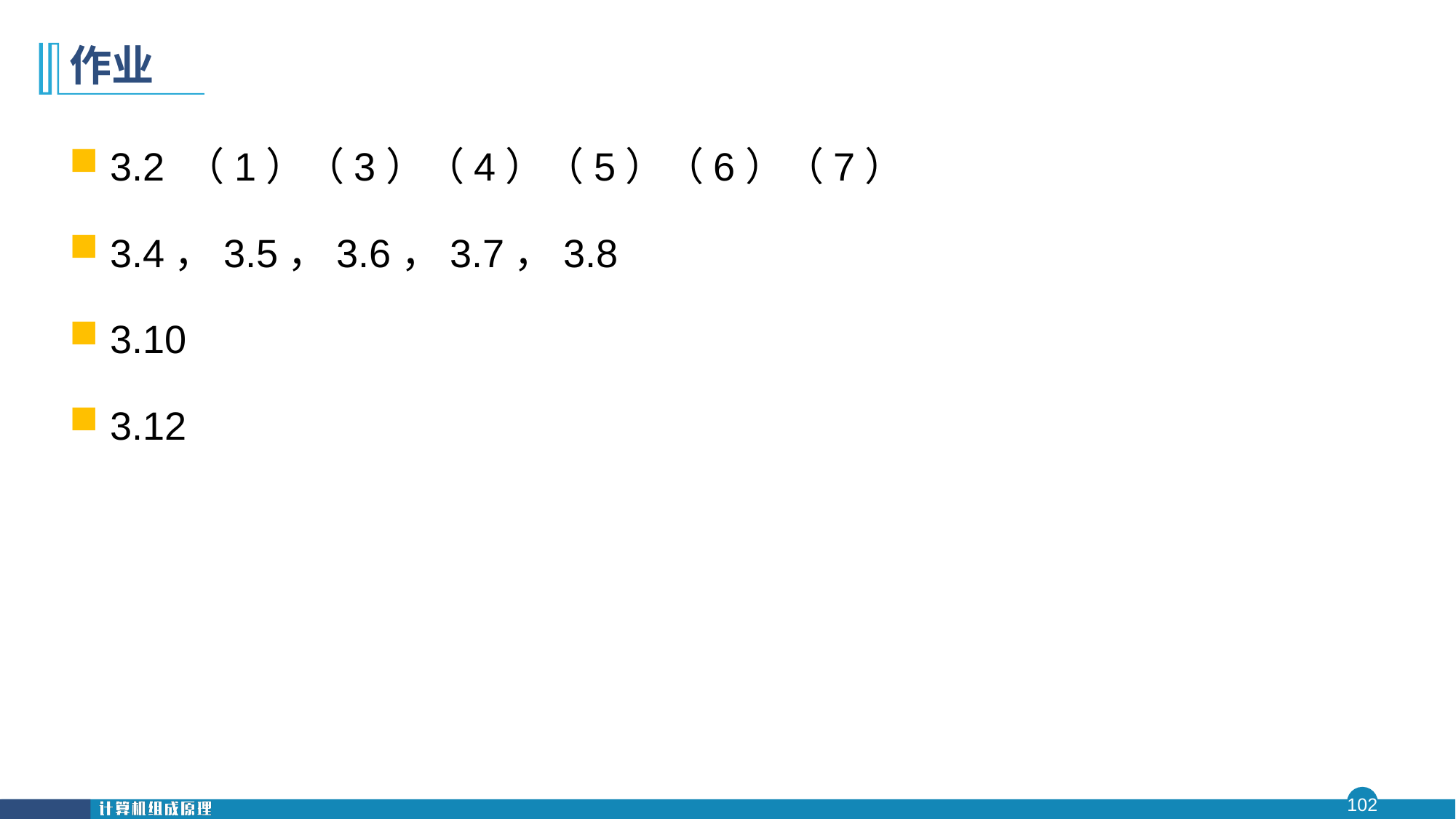

# 作业
3.2 （1）（3）（4）（5）（6）（7）
3.4，3.5，3.6，3.7，3.8
3.10
3.12